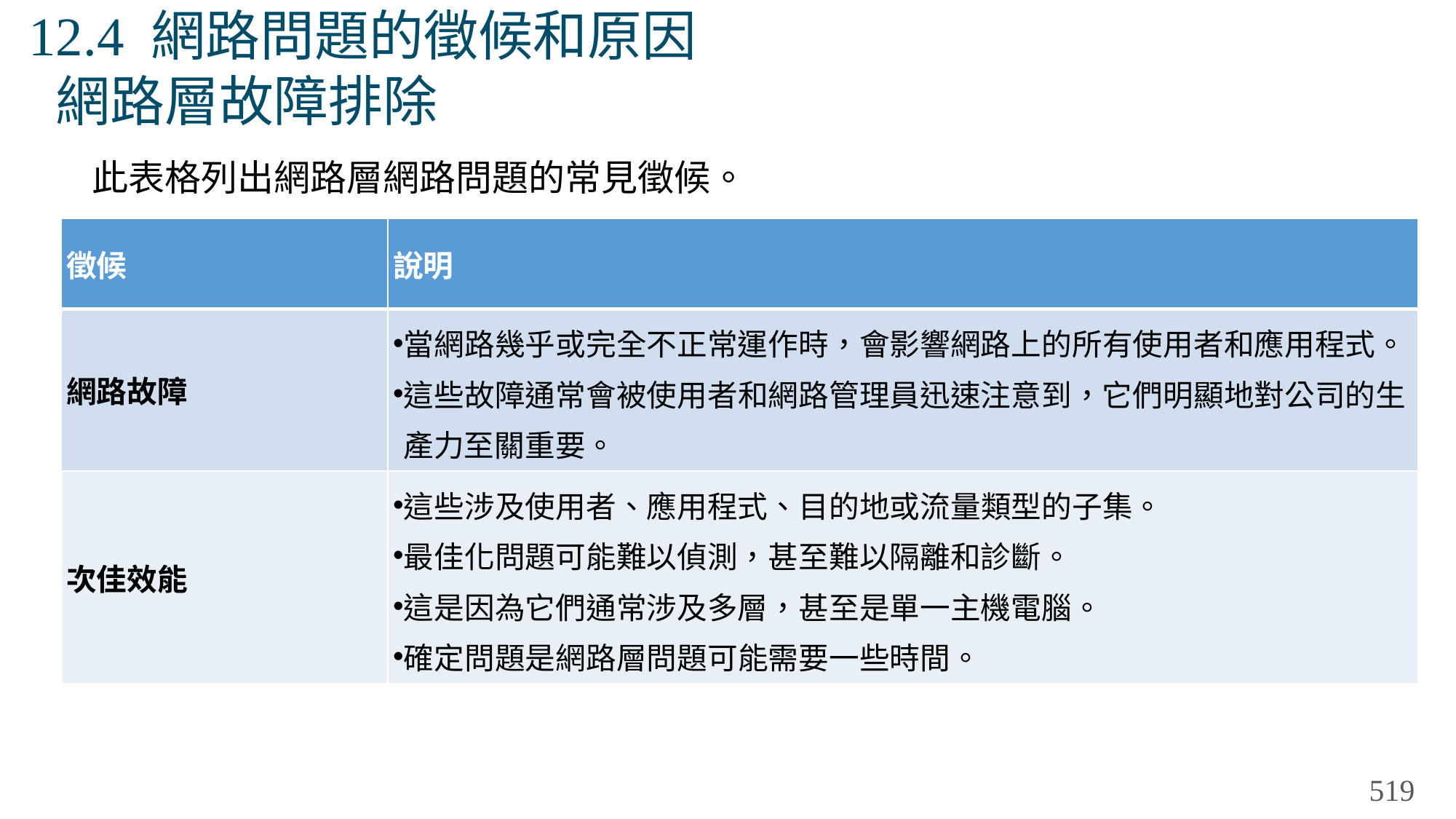

# 12.4 網路問題的徵候和原因 網路層故障排除
此表格列出網路層網路問題的常見徵候。
| 徵候 | 說明 |
| --- | --- |
| 網路故障 | 當網路幾乎或完全不正常運作時，會影響網路上的所有使用者和應用程式。 這些故障通常會被使用者和網路管理員迅速注意到，它們明顯地對公司的生產力至關重要。 |
| 次佳效能 | 這些涉及使用者、應用程式、目的地或流量類型的子集。 最佳化問題可能難以偵測，甚至難以隔離和診斷。 這是因為它們通常涉及多層，甚至是單一主機電腦。 確定問題是網路層問題可能需要一些時間。 |
519